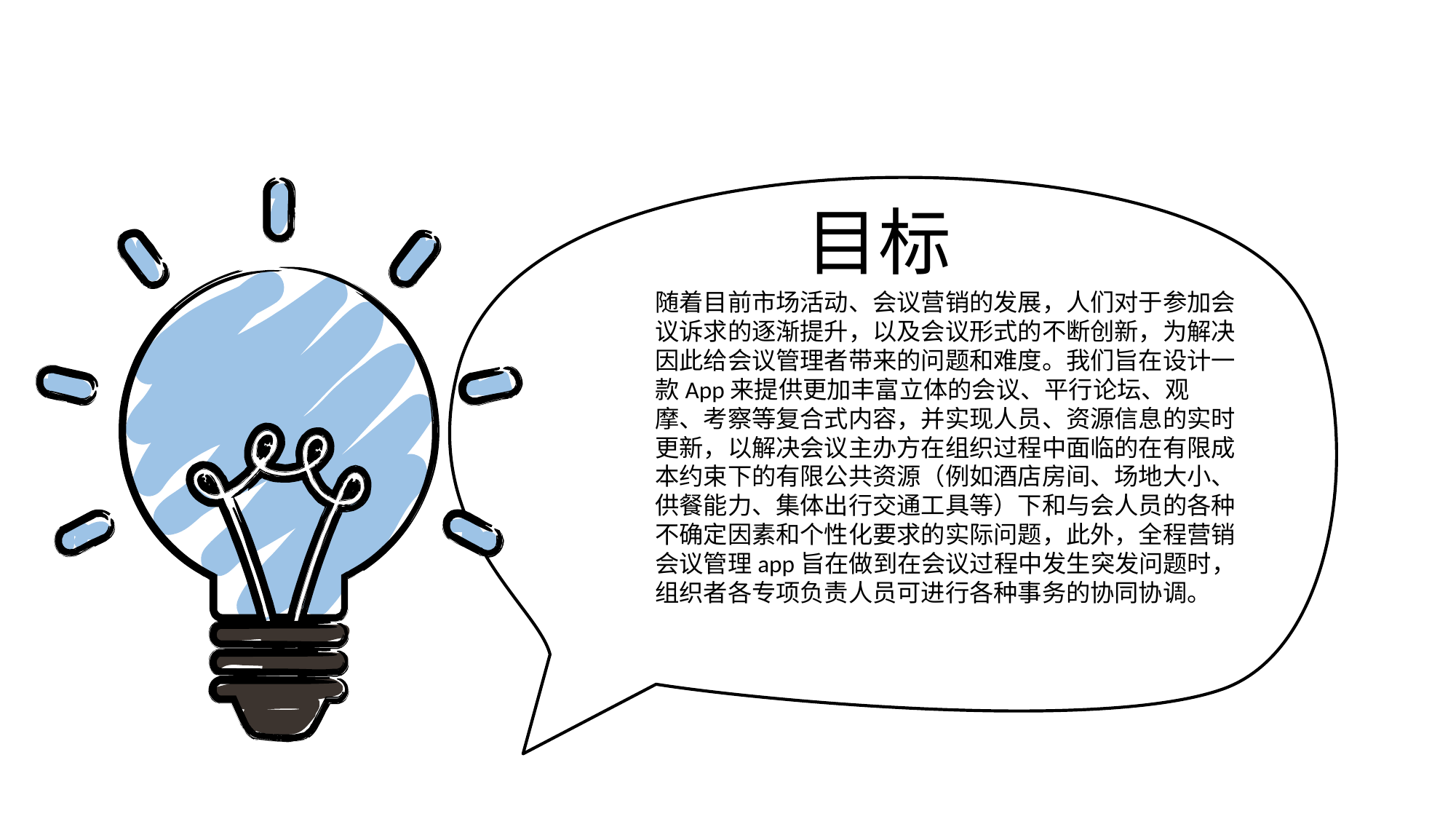

目标
随着目前市场活动、会议营销的发展，人们对于参加会议诉求的逐渐提升，以及会议形式的不断创新，为解决因此给会议管理者带来的问题和难度。我们旨在设计一款App来提供更加丰富立体的会议、平行论坛、观摩、考察等复合式内容，并实现人员、资源信息的实时更新，以解决会议主办方在组织过程中面临的在有限成本约束下的有限公共资源（例如酒店房间、场地大小、供餐能力、集体出行交通工具等）下和与会人员的各种不确定因素和个性化要求的实际问题，此外，全程营销会议管理app旨在做到在会议过程中发生突发问题时，组织者各专项负责人员可进行各种事务的协同协调。